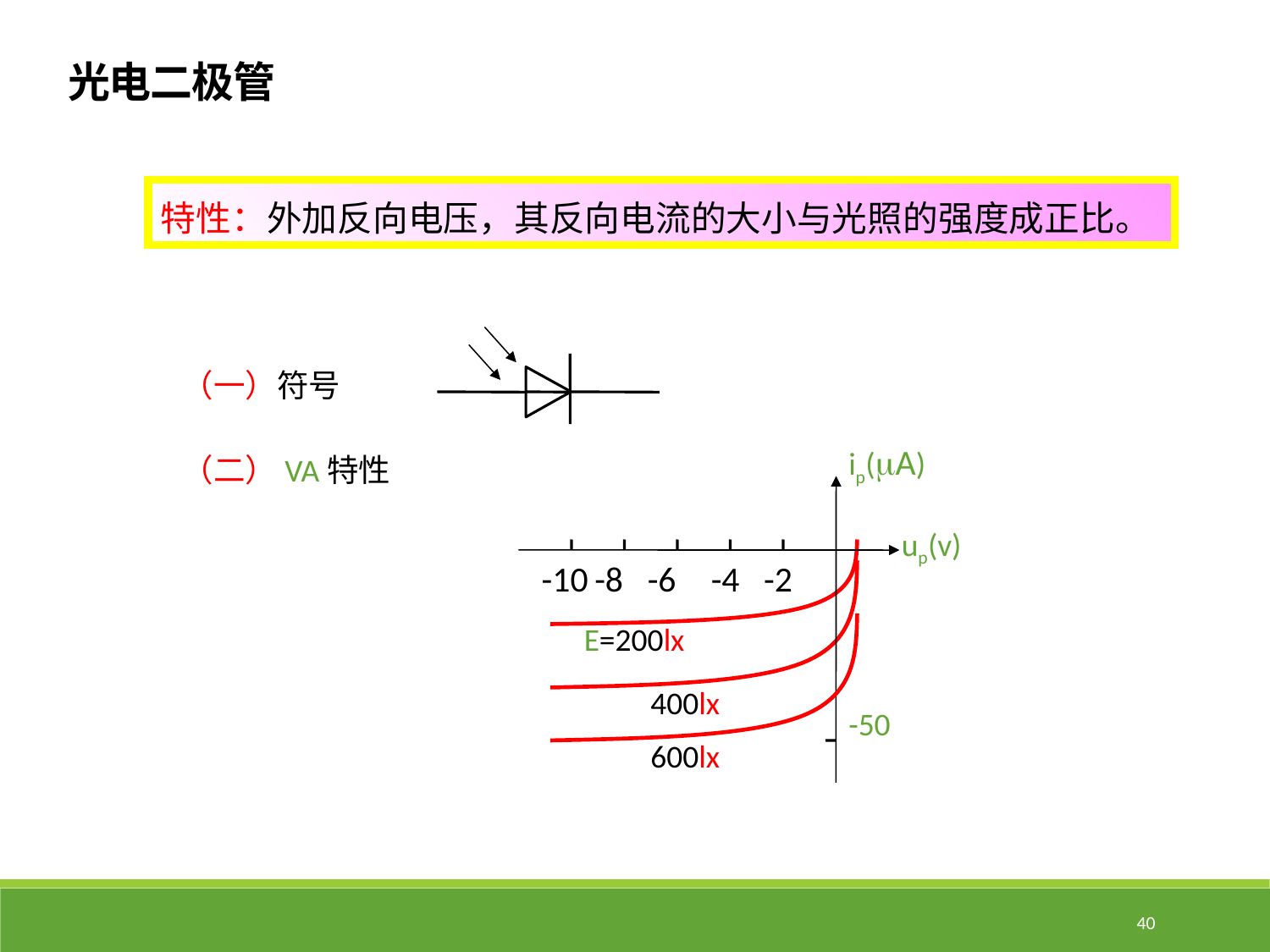

光电二极管
特性：外加反向电压，其反向电流的大小与光照的强度成正比。

（一）符号
ip(μA)

up(v)

-10
-8
-6
-4
-2
-50

（二）VA特性

E=200lx

400lx

600lx
40